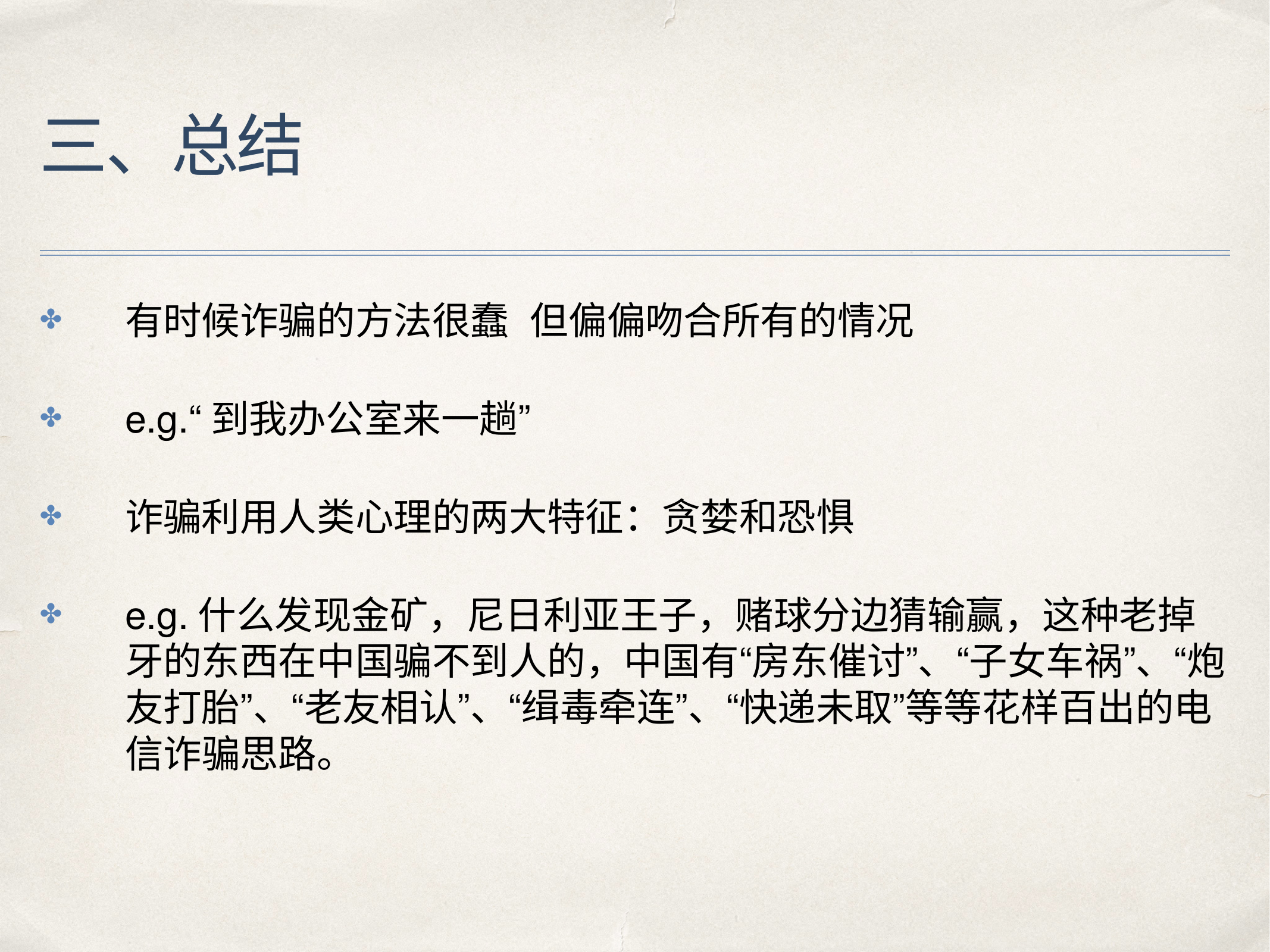

47
# 三、总结
有时候诈骗的方法很蠢  但偏偏吻合所有的情况
e.g.“到我办公室来一趟”
诈骗利用人类心理的两大特征：贪婪和恐惧
e.g.什么发现金矿，尼日利亚王子，赌球分边猜输赢，这种老掉牙的东西在中国骗不到人的，中国有“房东催讨”、“子女车祸”、“炮友打胎”、“老友相认”、“缉毒牵连”、“快递未取”等等花样百出的电信诈骗思路。